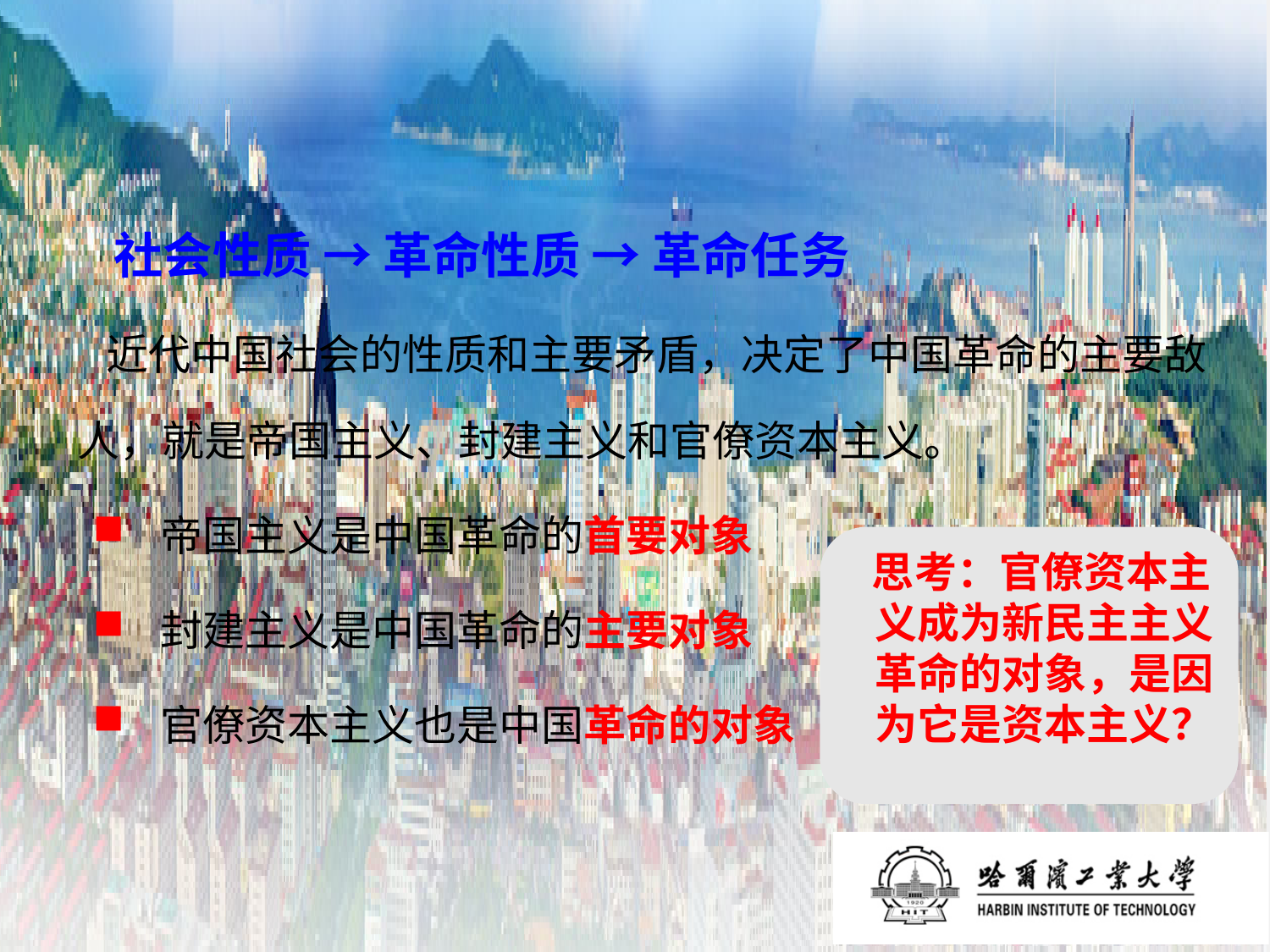

社会性质 → 革命性质 → 革命任务
       近代中国社会的性质和主要矛盾，决定了中国革命的主要敌人，就是帝国主义、封建主义和官僚资本主义。
 帝国主义是中国革命的首要对象
 封建主义是中国革命的主要对象
 官僚资本主义也是中国革命的对象
  思考：官僚资本主义成为新民主主义革命的对象，是因为它是资本主义？